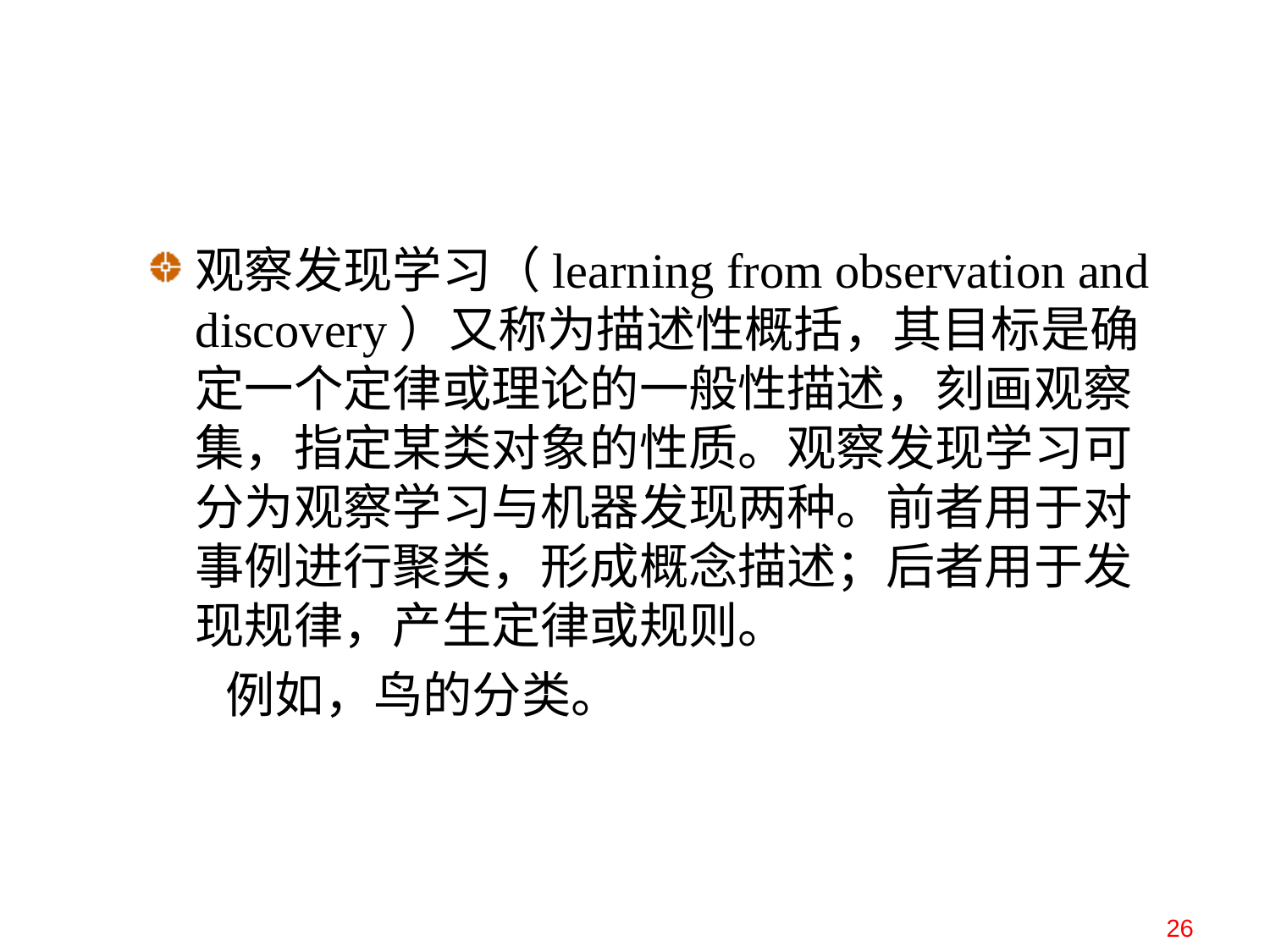

观察发现学习（learning from observation and discovery）又称为描述性概括，其目标是确定一个定律或理论的一般性描述，刻画观察集，指定某类对象的性质。观察发现学习可分为观察学习与机器发现两种。前者用于对事例进行聚类，形成概念描述；后者用于发现规律，产生定律或规则。
      例如，鸟的分类。
26